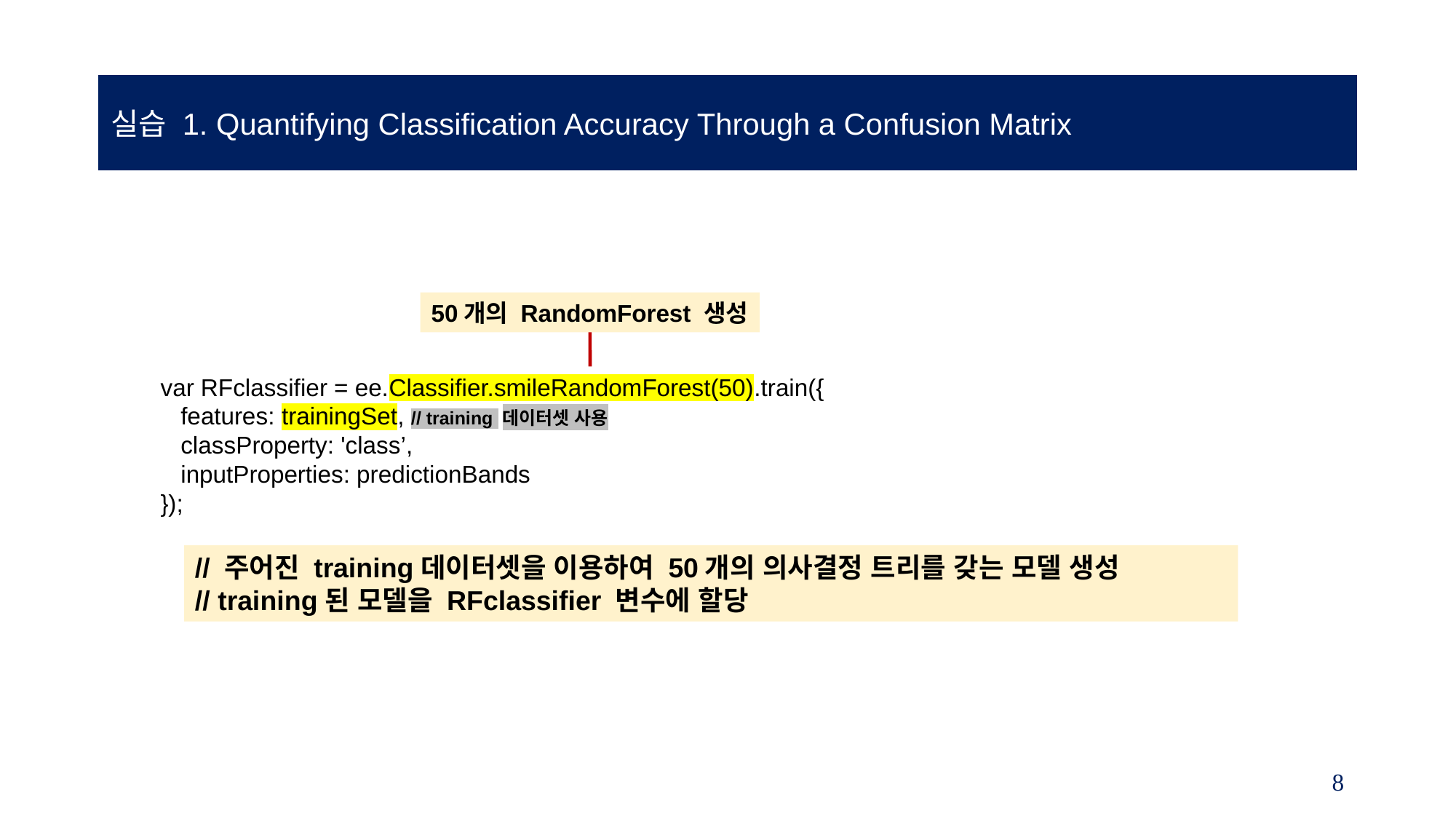

실습 1. Quantifying Classification Accuracy Through a Confusion Matrix
50개의 RandomForest 생성
var RFclassifier = ee.Classifier.smileRandomForest(50).train({
   features: trainingSet, // training 데이터셋 사용
   classProperty: 'class’,
   inputProperties: predictionBands
});
// 주어진 training데이터셋을 이용하여 50개의 의사결정 트리를 갖는 모델 생성
// training된 모델을 RFclassifier 변수에 할당
8